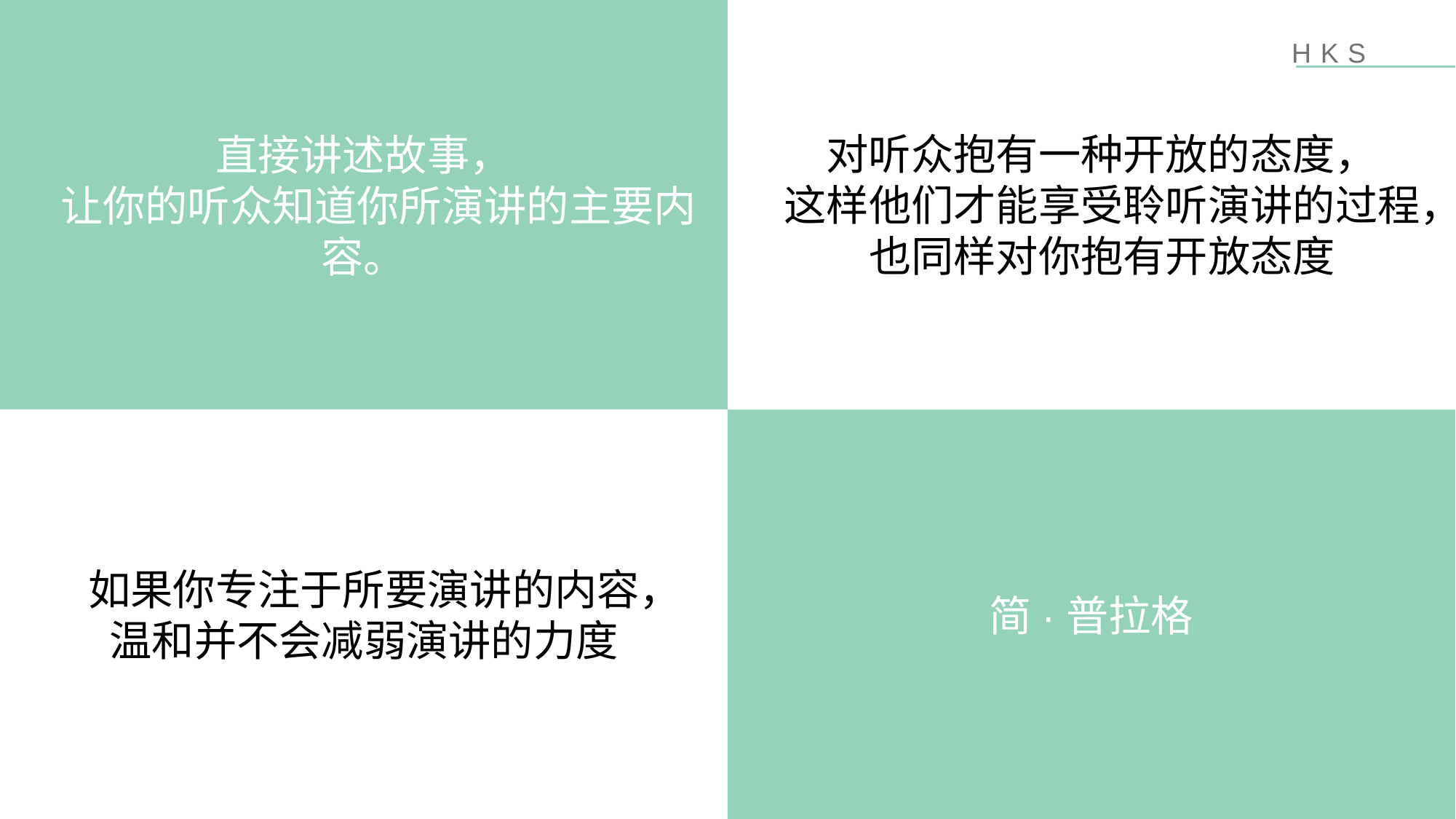

直接讲述故事，
  让你的听众知道你所演讲的主要内容。
HKS
对听众抱有一种开放的态度，
这样他们才能享受聆听演讲的过程，也同样对你抱有开放态度
简·普拉格
如果你专注于所要演讲的内容，
温和并不会减弱演讲的力度